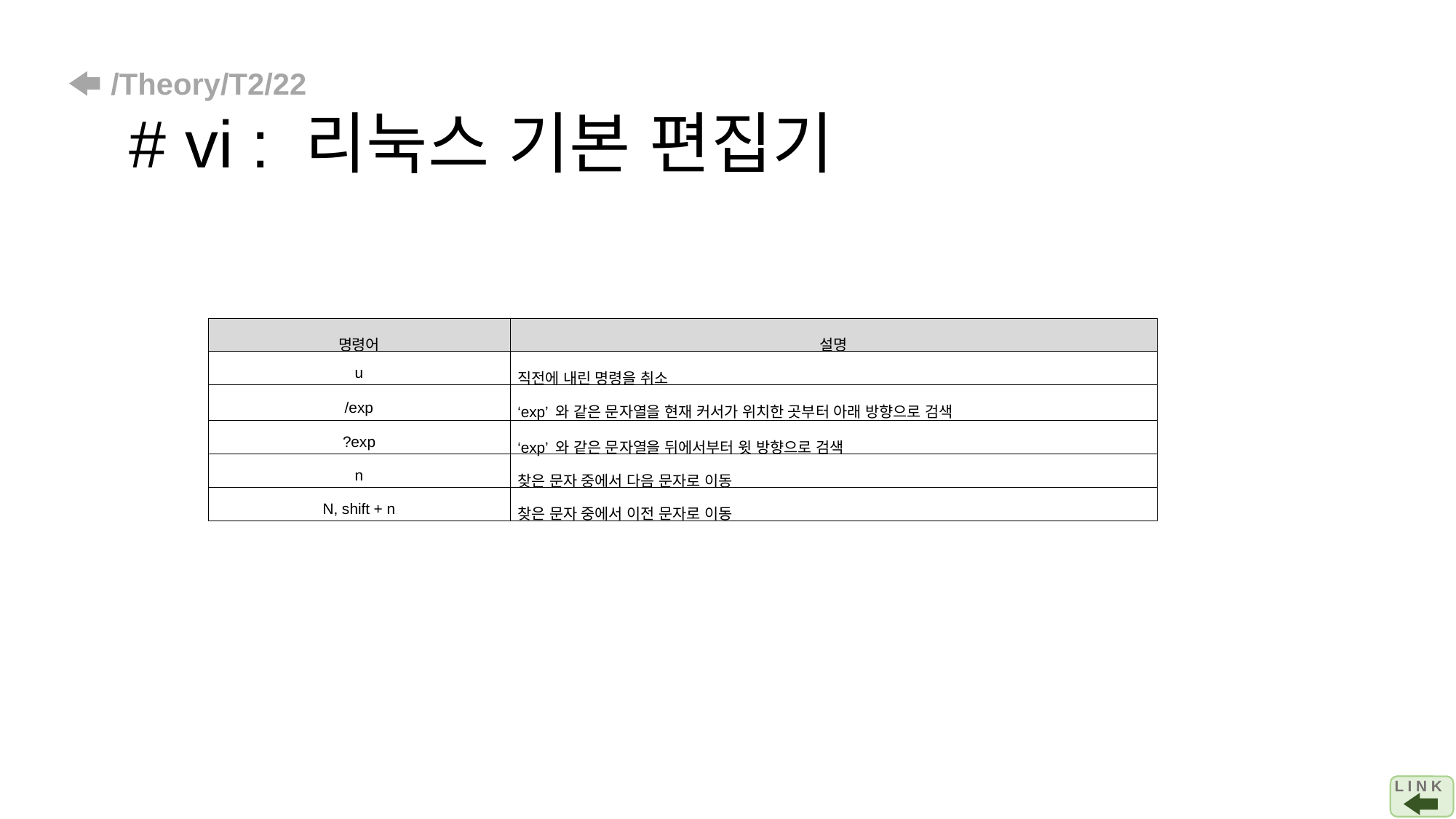

# /Theory/T2/22 # vi : 리눅스 기본 편집기

| 명령어 | 설명 |
| --- | --- |
| u | 직전에 내린 명령을 취소 |
| /exp | ‘exp’ 와 같은 문자열을 현재 커서가 위치한 곳부터 아래 방향으로 검색 |
| ?exp | ‘exp’ 와 같은 문자열을 뒤에서부터 윗 방향으로 검색 |
| n | 찾은 문자 중에서 다음 문자로 이동 |
| N, shift + n | 찾은 문자 중에서 이전 문자로 이동 |
L I N K